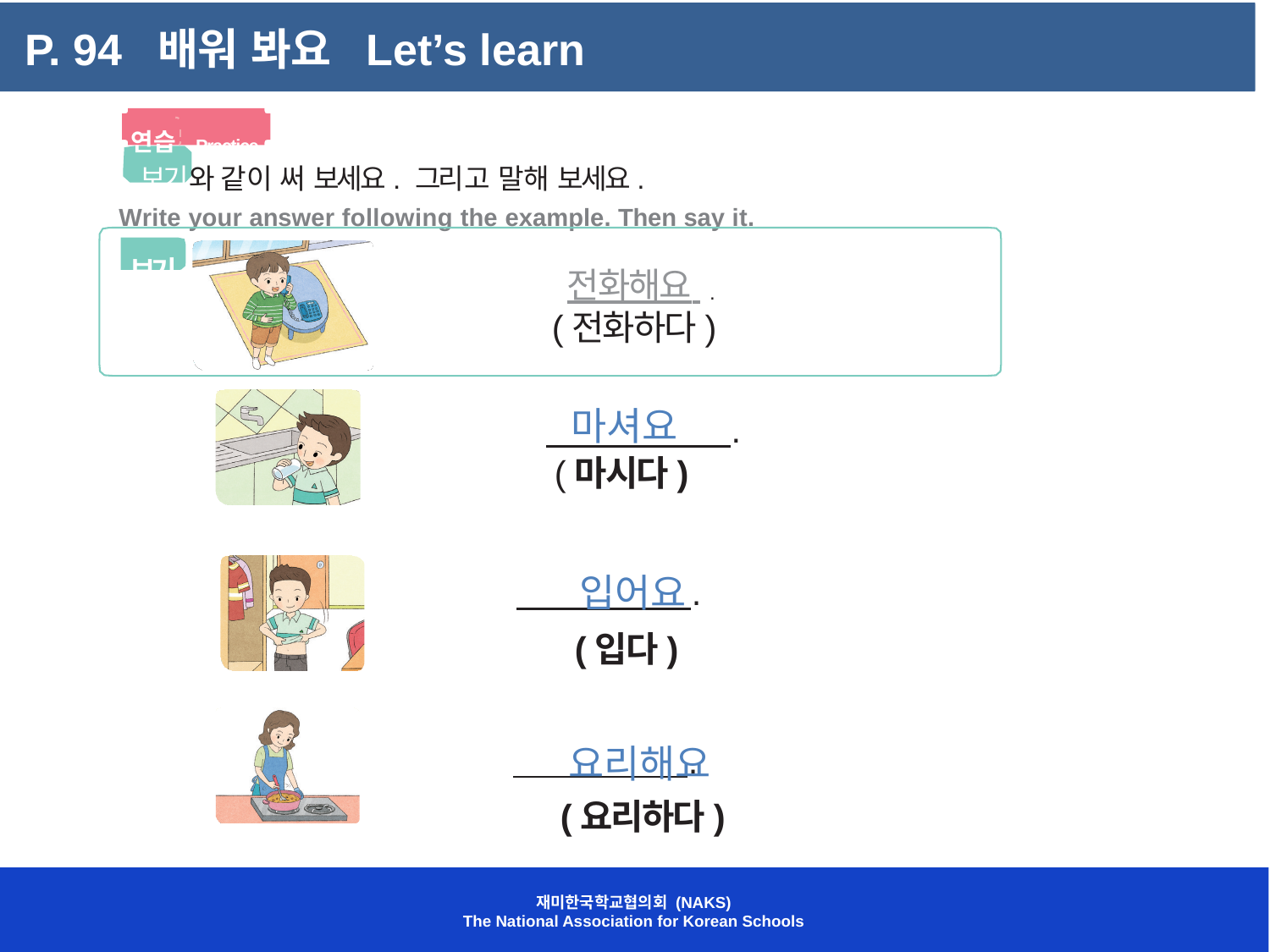

P. 94  배워 봐요  Let’s learn

연습 Practice
 보기와 같이 써 보세요. 그리고 말해 보세요.
Write your answer following the example. Then say it.

보기

전화해요 .
(전화하다)

                  .
   (마시다)

                 .

     (입다)

3

                 .

       (요리하다)

1

마셔요
입어요
요리해요